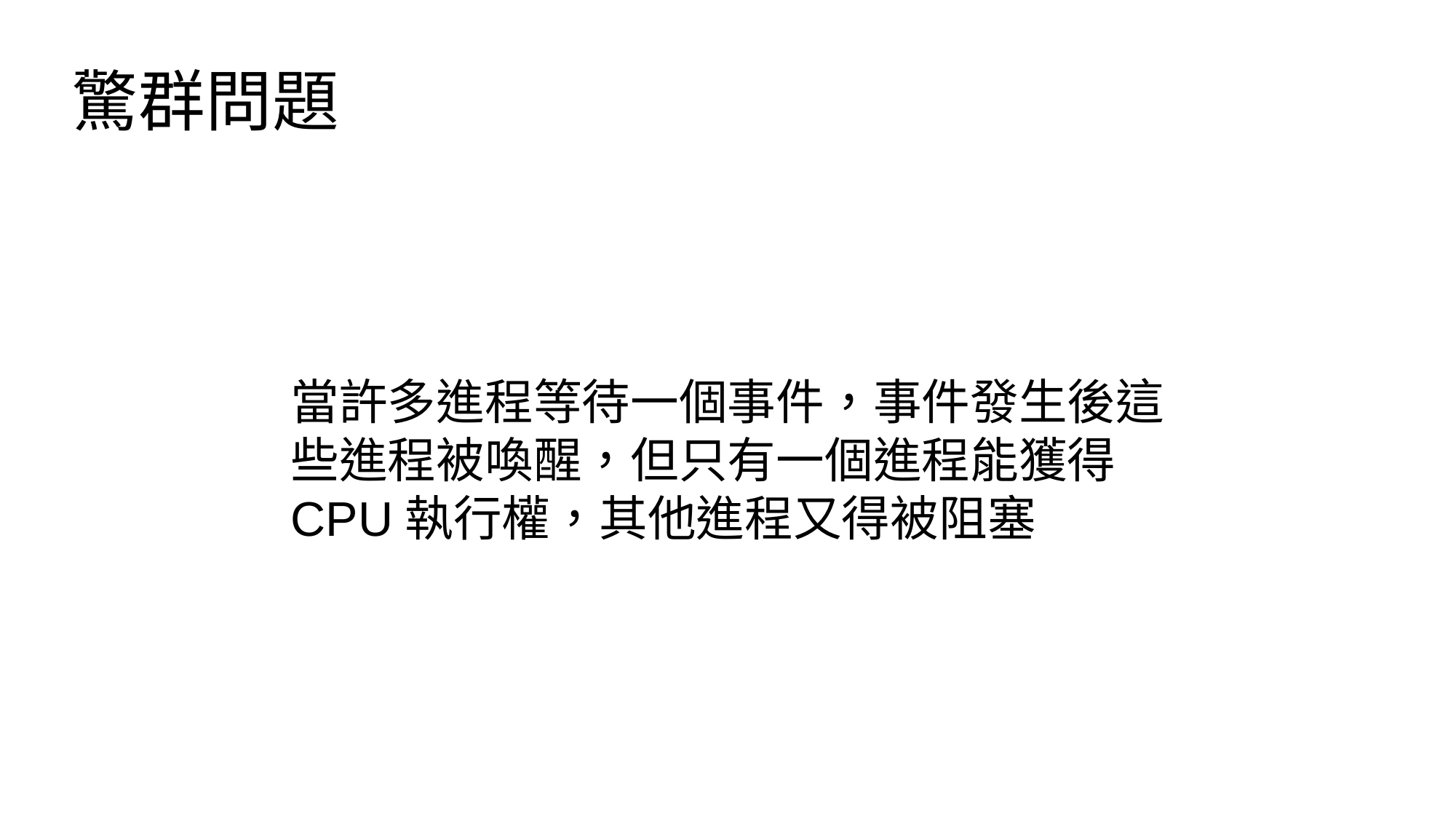

驚群問題
當許多進程等待一個事件，事件發生後這些進程被喚醒，但只有一個進程能獲得CPU執行權，其他進程又得被阻塞